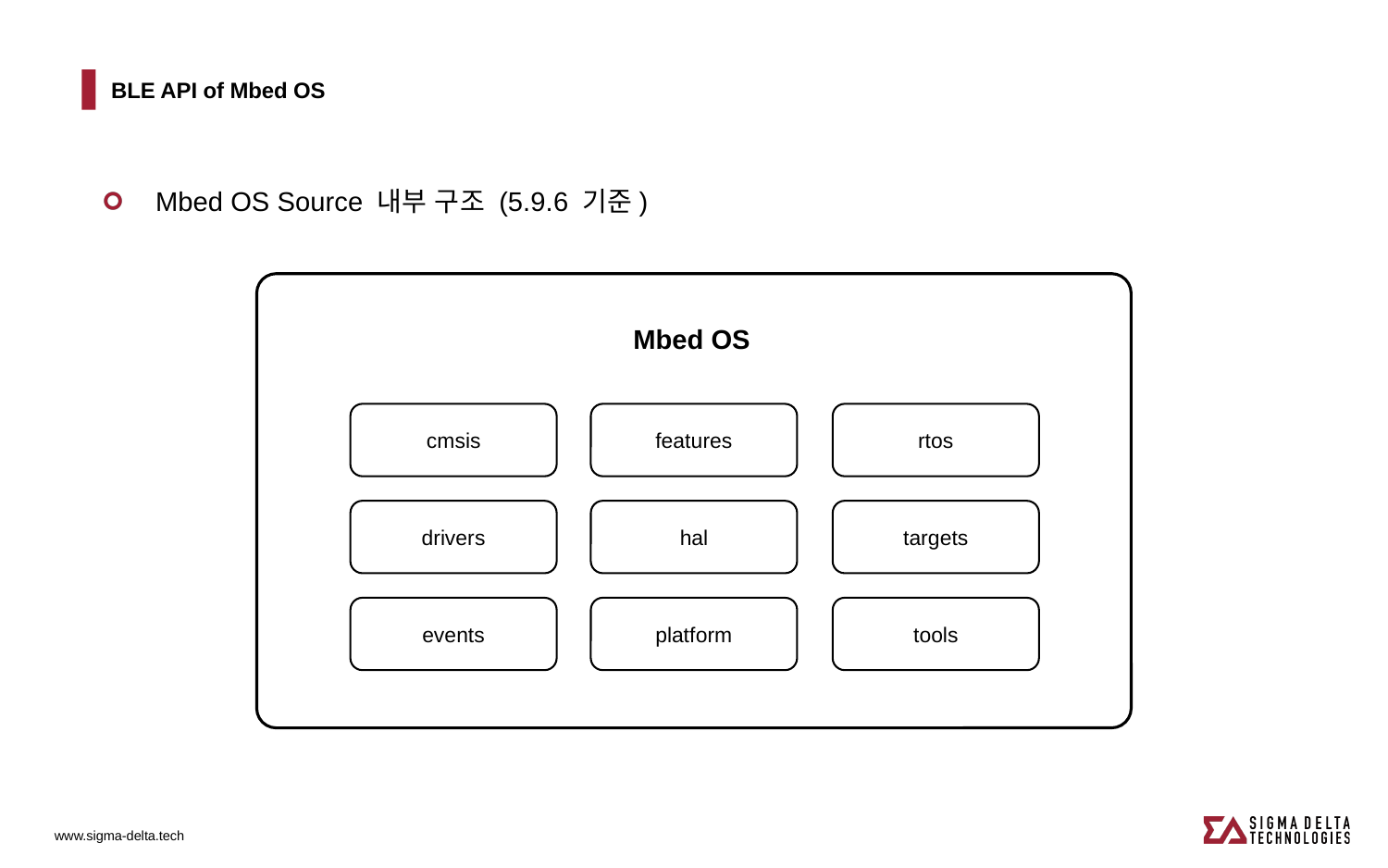

# BLE API of Mbed OS
Mbed OS Source 내부 구조 (5.9.6 기준)

cmsis
features
rtos
drivers
hal
targets
events
platform
tools
Mbed OS